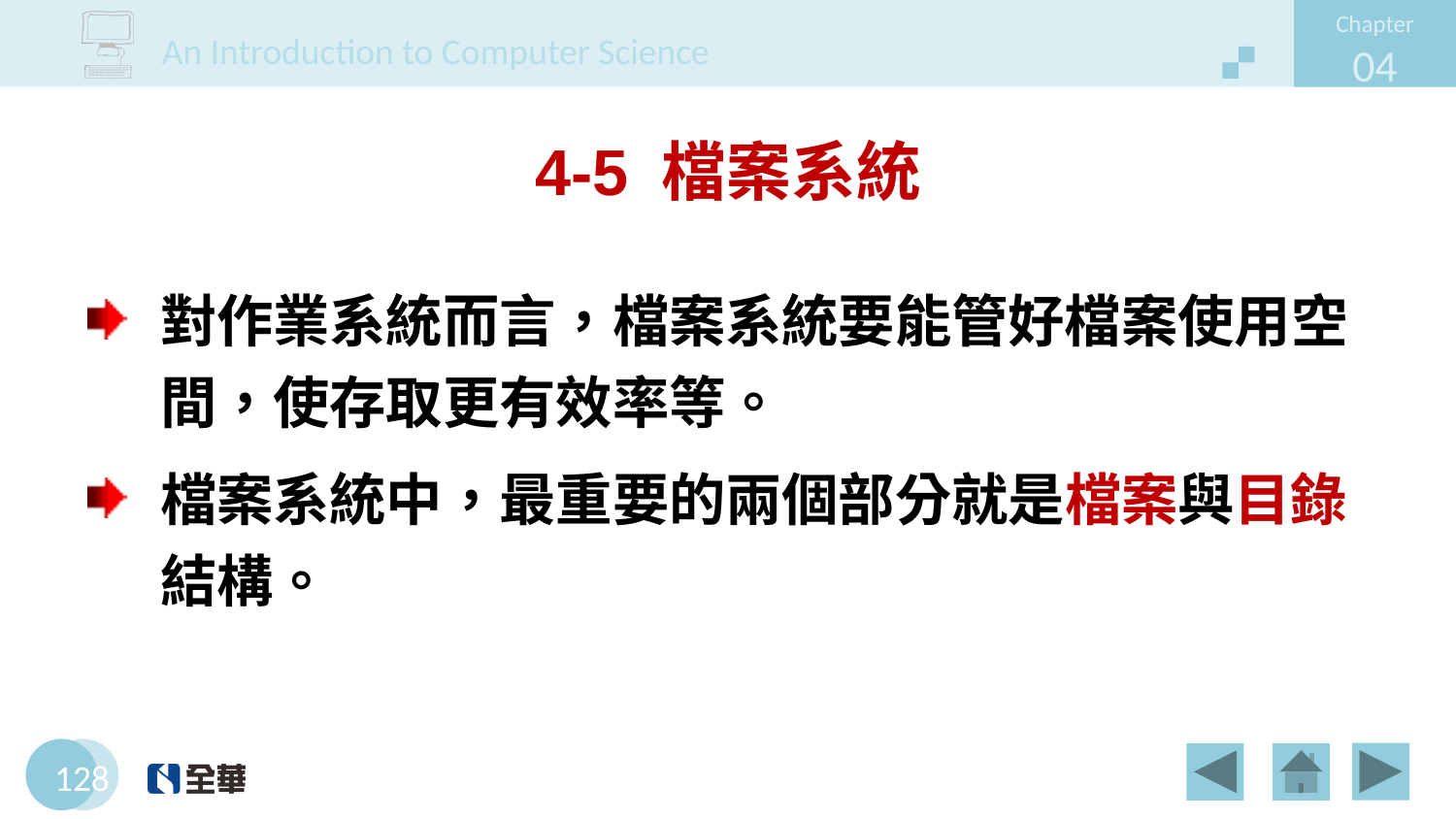

# 4-5 檔案系統
對作業系統而言，檔案系統要能管好檔案使用空間，使存取更有效率等。
檔案系統中，最重要的兩個部分就是檔案與目錄結構。